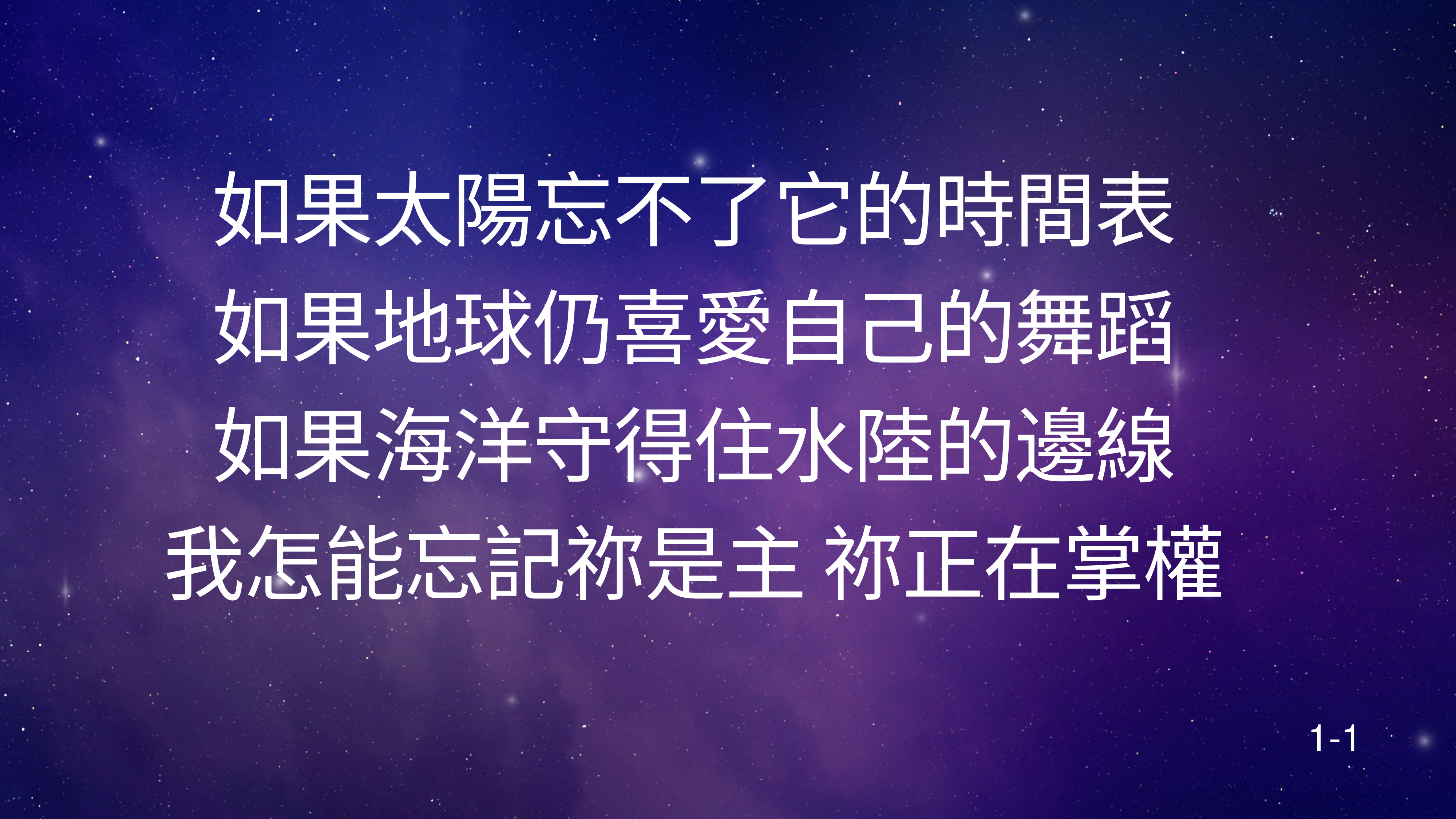

# 如果太陽忘不了它的時間表
如果地球仍喜愛自己的舞蹈
如果海洋守得住水陸的邊線
我怎能忘記祢是主 祢正在掌權
1-1